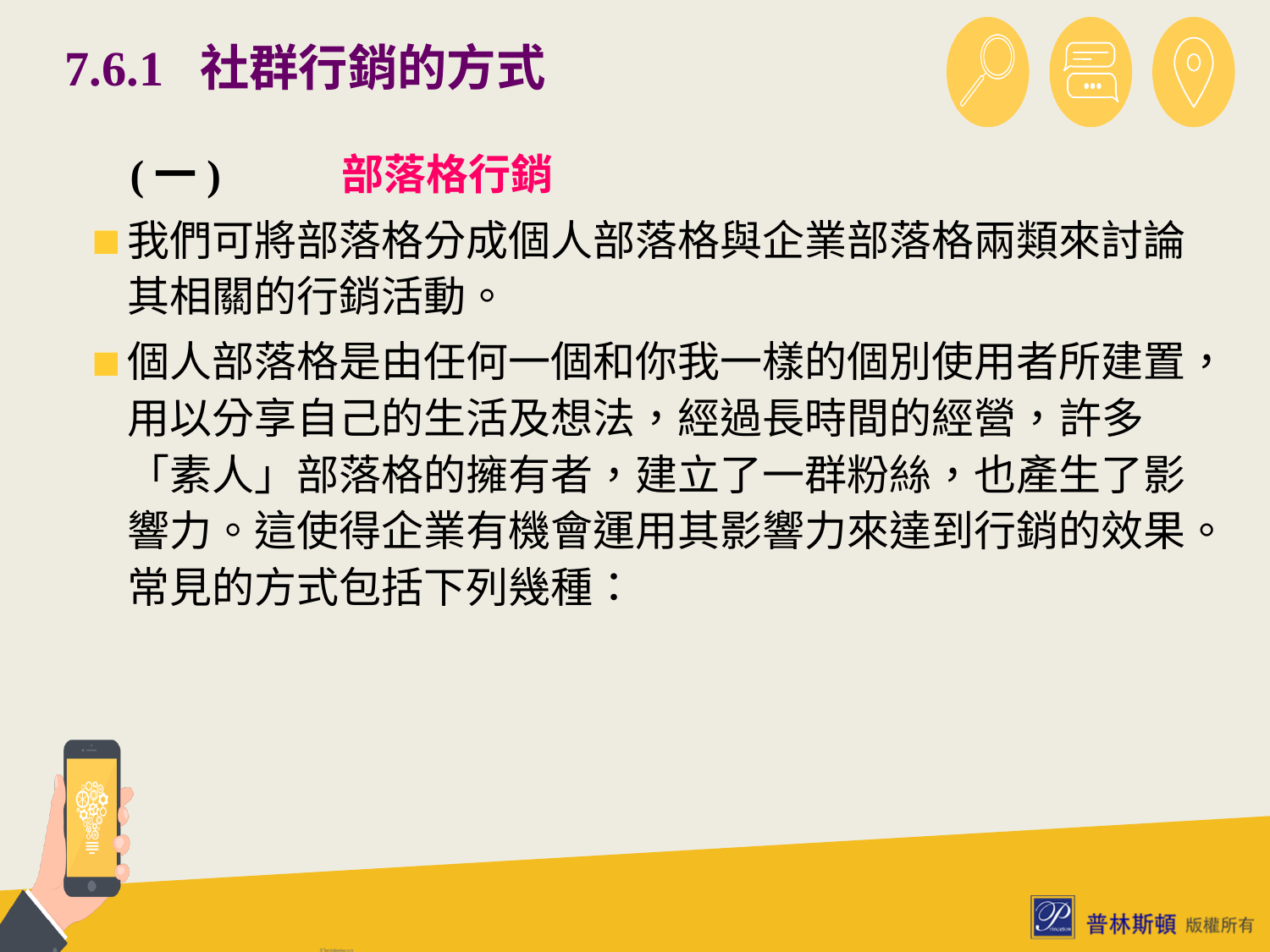

# 7.6.1  社群行銷的方式
    (一)	部落格行銷
我們可將部落格分成個人部落格與企業部落格兩類來討論其相關的行銷活動。
個人部落格是由任何一個和你我一樣的個別使用者所建置，用以分享自己的生活及想法，經過長時間的經營，許多「素人」部落格的擁有者，建立了一群粉絲，也產生了影響力。這使得企業有機會運用其影響力來達到行銷的效果。常見的方式包括下列幾種：